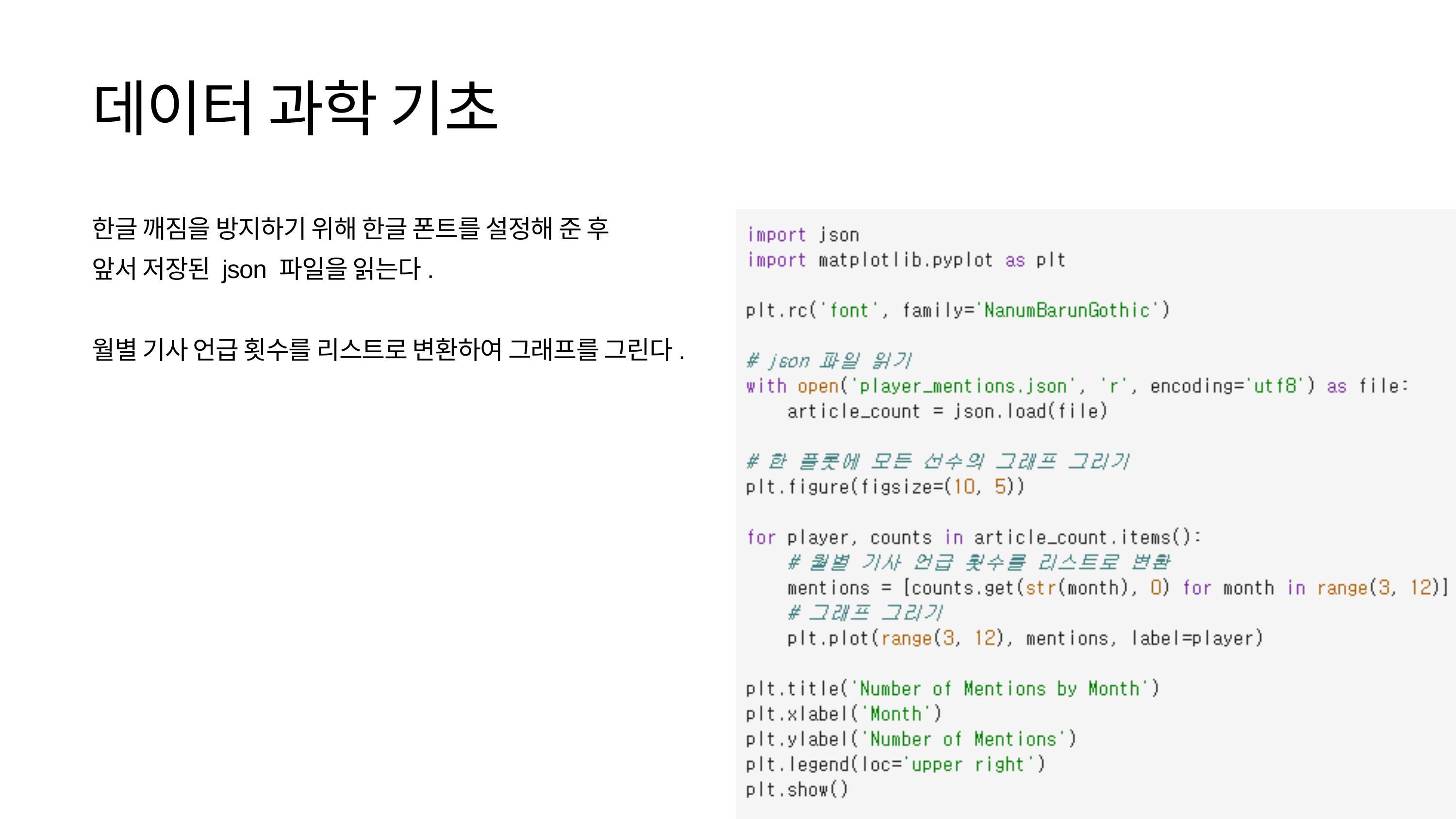

데이터 과학 기초
한글 깨짐을 방지하기 위해 한글 폰트를 설정해 준 후
앞서 저장된 json 파일을 읽는다.

월별 기사 언급 횟수를 리스트로 변환하여 그래프를 그린다.